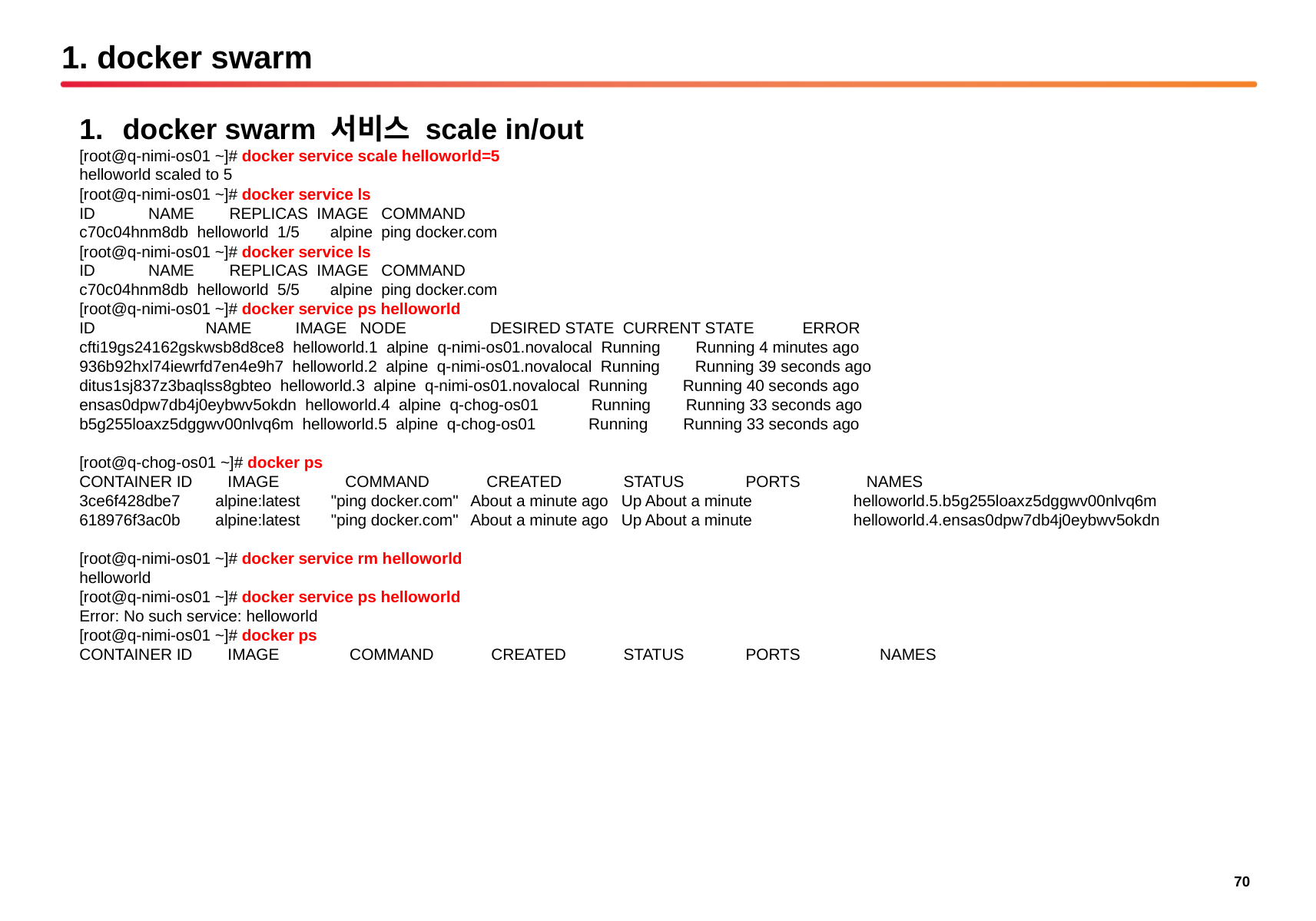

# 1. docker swarm
docker swarm 서비스 scale in/out
[root@q-nimi-os01 ~]# docker service scale helloworld=5
helloworld scaled to 5
[root@q-nimi-os01 ~]# docker service ls
ID            NAME        REPLICAS  IMAGE   COMMAND
c70c04hnm8db  helloworld  1/5       alpine  ping docker.com
[root@q-nimi-os01 ~]# docker service ls
ID            NAME        REPLICAS  IMAGE   COMMAND
c70c04hnm8db  helloworld  5/5       alpine  ping docker.com
[root@q-nimi-os01 ~]# docker service ps helloworld
ID                         NAME          IMAGE   NODE                   DESIRED STATE  CURRENT STATE           ERROR
cfti19gs24162gskwsb8d8ce8  helloworld.1  alpine  q-nimi-os01.novalocal  Running        Running 4 minutes ago
936b92hxl74iewrfd7en4e9h7  helloworld.2  alpine  q-nimi-os01.novalocal  Running        Running 39 seconds ago
ditus1sj837z3baqlss8gbteo  helloworld.3  alpine  q-nimi-os01.novalocal  Running        Running 40 seconds ago
ensas0dpw7db4j0eybwv5okdn  helloworld.4  alpine  q-chog-os01            Running        Running 33 seconds ago
b5g255loaxz5dggwv00nlvq6m  helloworld.5  alpine  q-chog-os01            Running        Running 33 seconds ago

[root@q-chog-os01 ~]# docker ps
CONTAINER ID        IMAGE               COMMAND             CREATED              STATUS              PORTS               NAMES
3ce6f428dbe7        alpine:latest       "ping docker.com"   About a minute ago   Up About a minute                       helloworld.5.b5g255loaxz5dggwv00nlvq6m
618976f3ac0b        alpine:latest       "ping docker.com"   About a minute ago   Up About a minute                       helloworld.4.ensas0dpw7db4j0eybwv5okdn

[root@q-nimi-os01 ~]# docker service rm helloworld
helloworld
[root@q-nimi-os01 ~]# docker service ps helloworld
Error: No such service: helloworld
[root@q-nimi-os01 ~]# docker ps
CONTAINER ID        IMAGE                COMMAND             CREATED             STATUS              PORTS                  NAMES